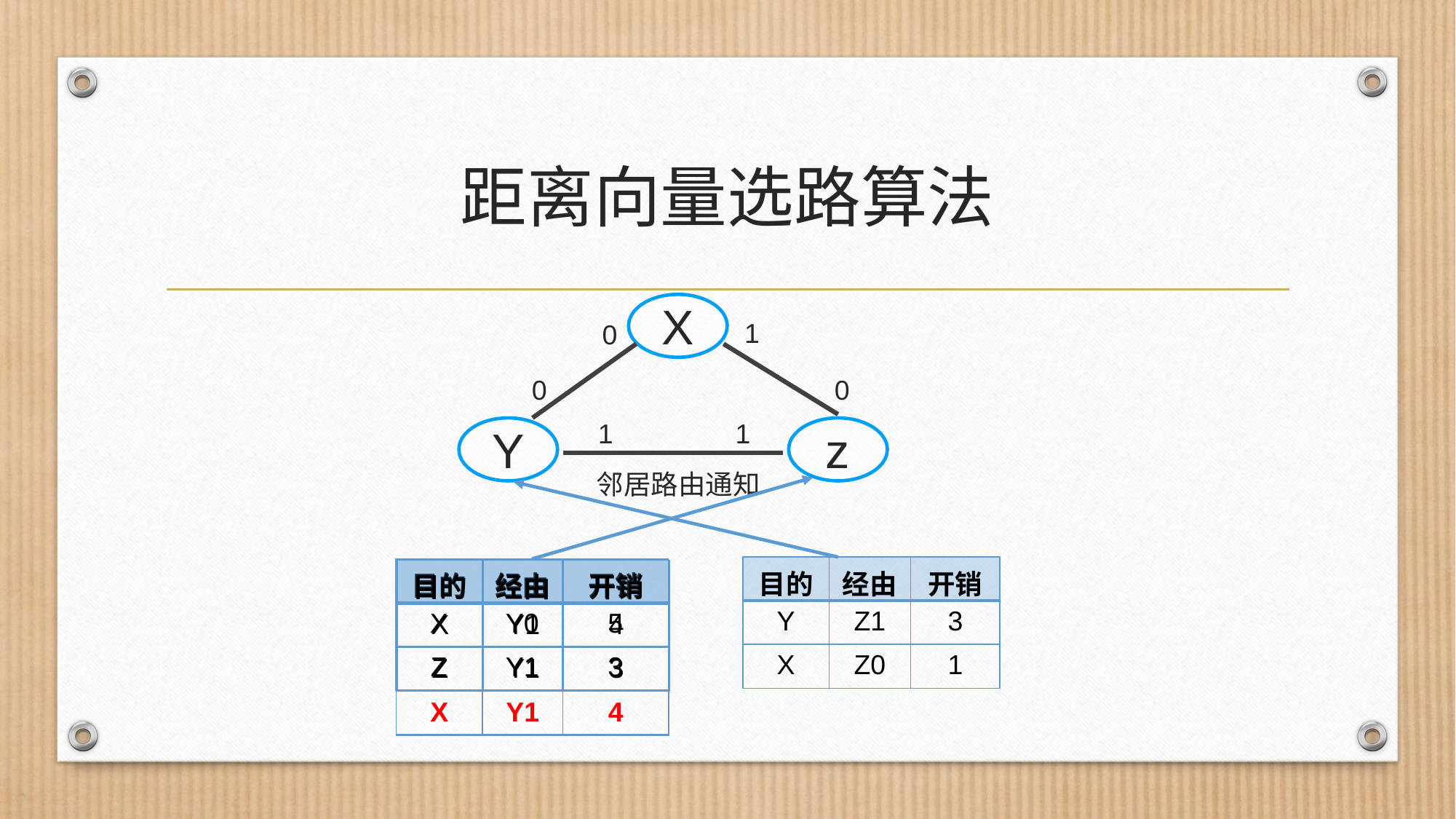

# 距离向量选路算法
X

1
0
0
0
1
1
Y

z

邻居路由通知
| 目的 | 经由 | 开销 |
| --- | --- | --- |
| Y | Z1 | 3 |
| X | Z0 | 1 |
| 目的 | 经由 | 开销 |
| --- | --- | --- |
| X | Y0 | 5 |
| Z | Y1 | 3 |
| 目的 | 经由 | 开销 |
| --- | --- | --- |
| X | Y1 | 4 |
| Z | Y1 | 3 |
| X | Y1 | 4 |
| --- | --- | --- |